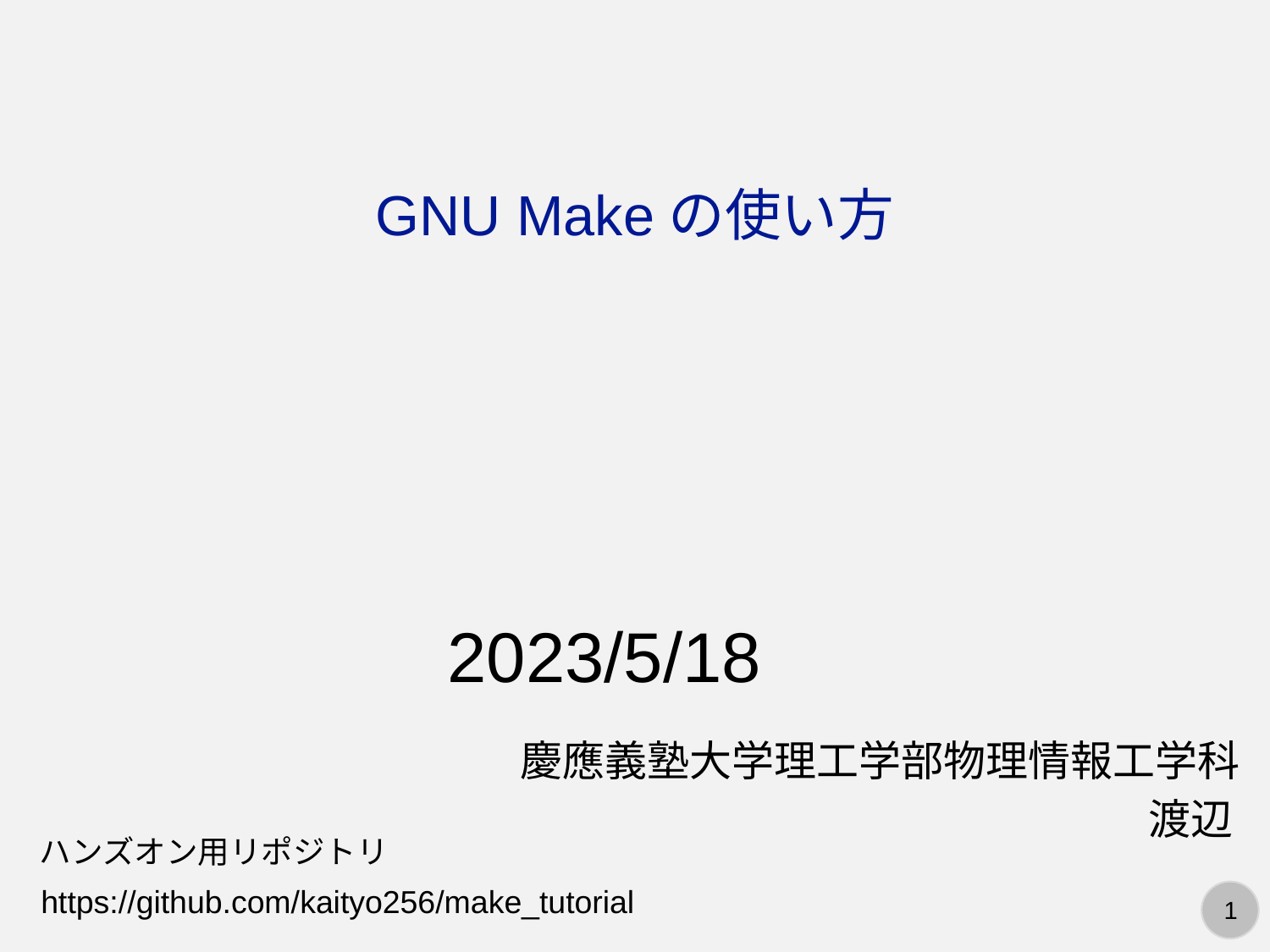

GNU Makeの使い方
2023/5/18
慶應義塾大学理工学部物理情報工学科
渡辺
ハンズオン用リポジトリ
https://github.com/kaityo256/make_tutorial